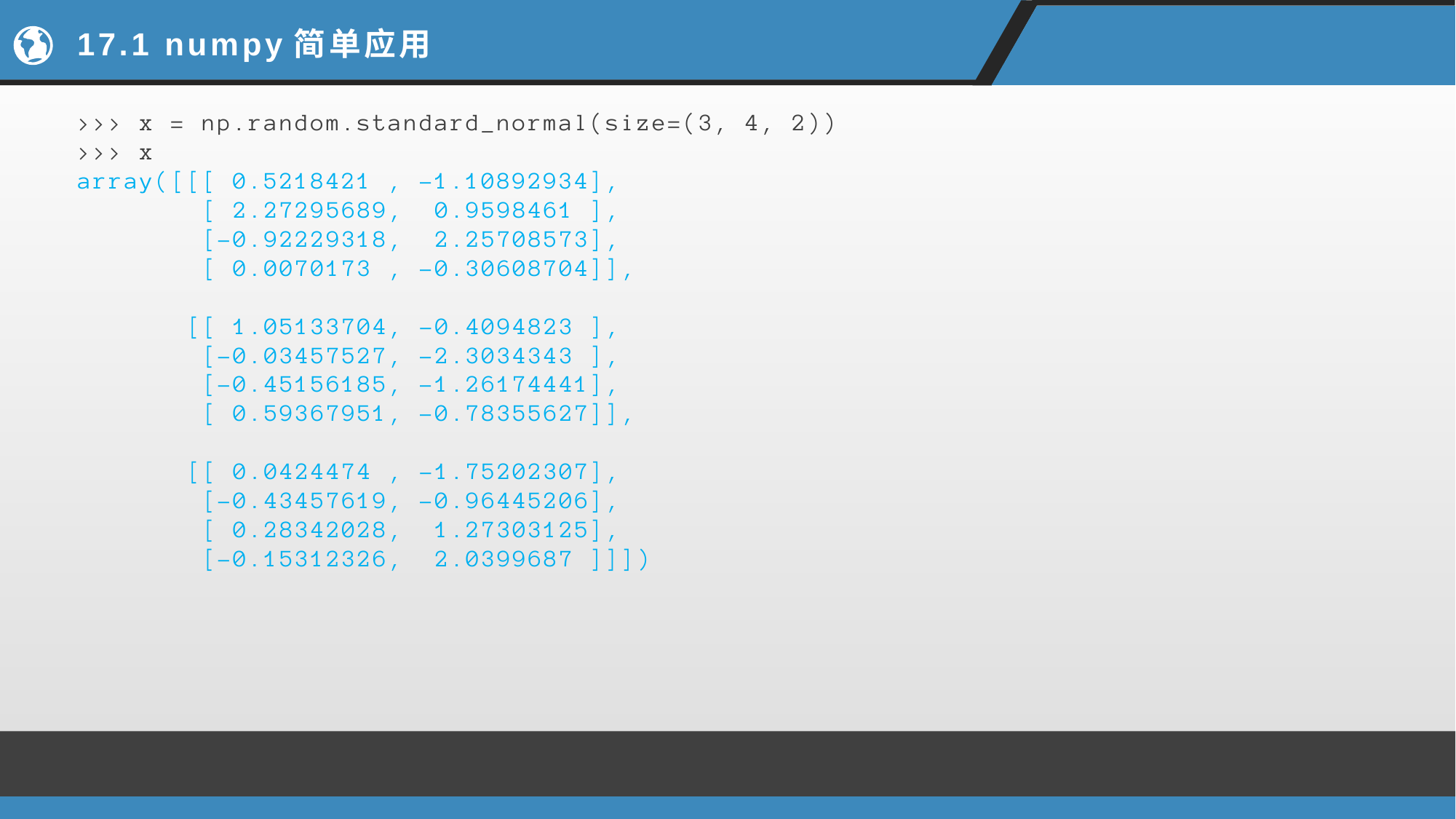

# 17.1 numpy简单应用

>>> x = np.random.standard_normal(size=(3, 4, 2))
>>> x
array([[[ 0.5218421 , -1.10892934],
        [ 2.27295689,  0.9598461 ],
        [-0.92229318,  2.25708573],
        [ 0.0070173 , -0.30608704]],

       [[ 1.05133704, -0.4094823 ],
        [-0.03457527, -2.3034343 ],
        [-0.45156185, -1.26174441],
        [ 0.59367951, -0.78355627]],

       [[ 0.0424474 , -1.75202307],
        [-0.43457619, -0.96445206],
        [ 0.28342028,  1.27303125],
        [-0.15312326,  2.0399687 ]]])